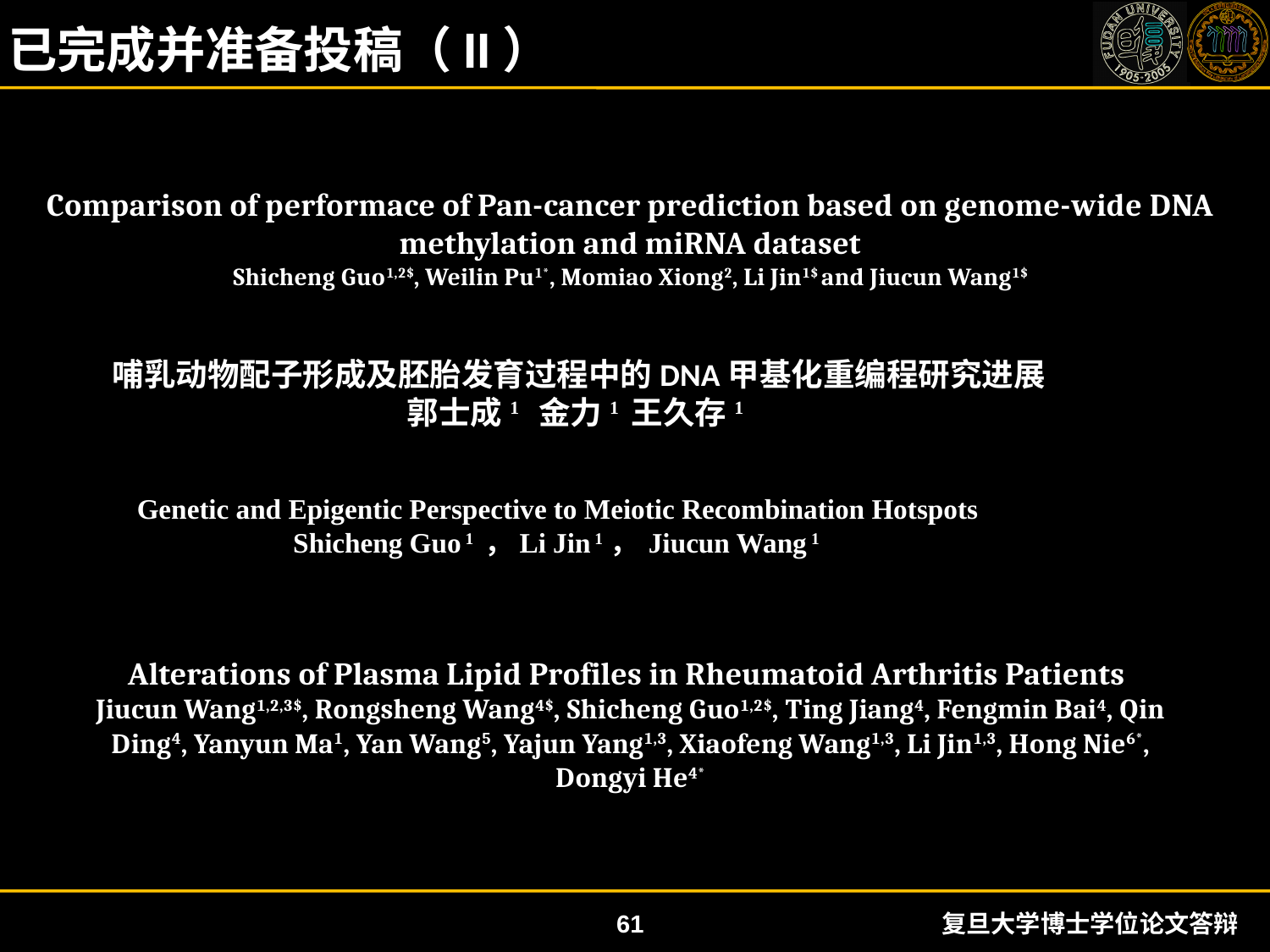

已完成并准备投稿（II）
Comparison of performace of Pan-cancer prediction based on genome-wide DNA methylation and miRNA dataset
Shicheng Guo1,2$, Weilin Pu1*, Momiao Xiong2, Li Jin1$ and Jiucun Wang1$
哺乳动物配子形成及胚胎发育过程中的DNA甲基化重编程研究进展
郭士成1  金力1 王久存1
Genetic and Epigentic Perspective to Meiotic Recombination Hotspots
Shicheng Guo 1 ，Li Jin 1， Jiucun Wang 1
Alterations of Plasma Lipid Profiles in Rheumatoid Arthritis Patients
Jiucun Wang1,2,3$, Rongsheng Wang4$, Shicheng Guo1,2$, Ting Jiang4, Fengmin Bai4, Qin Ding4, Yanyun Ma1, Yan Wang5, Yajun Yang1,3, Xiaofeng Wang1,3, Li Jin1,3, Hong Nie6*, Dongyi He4*
61
复旦大学博士学位论文答辩